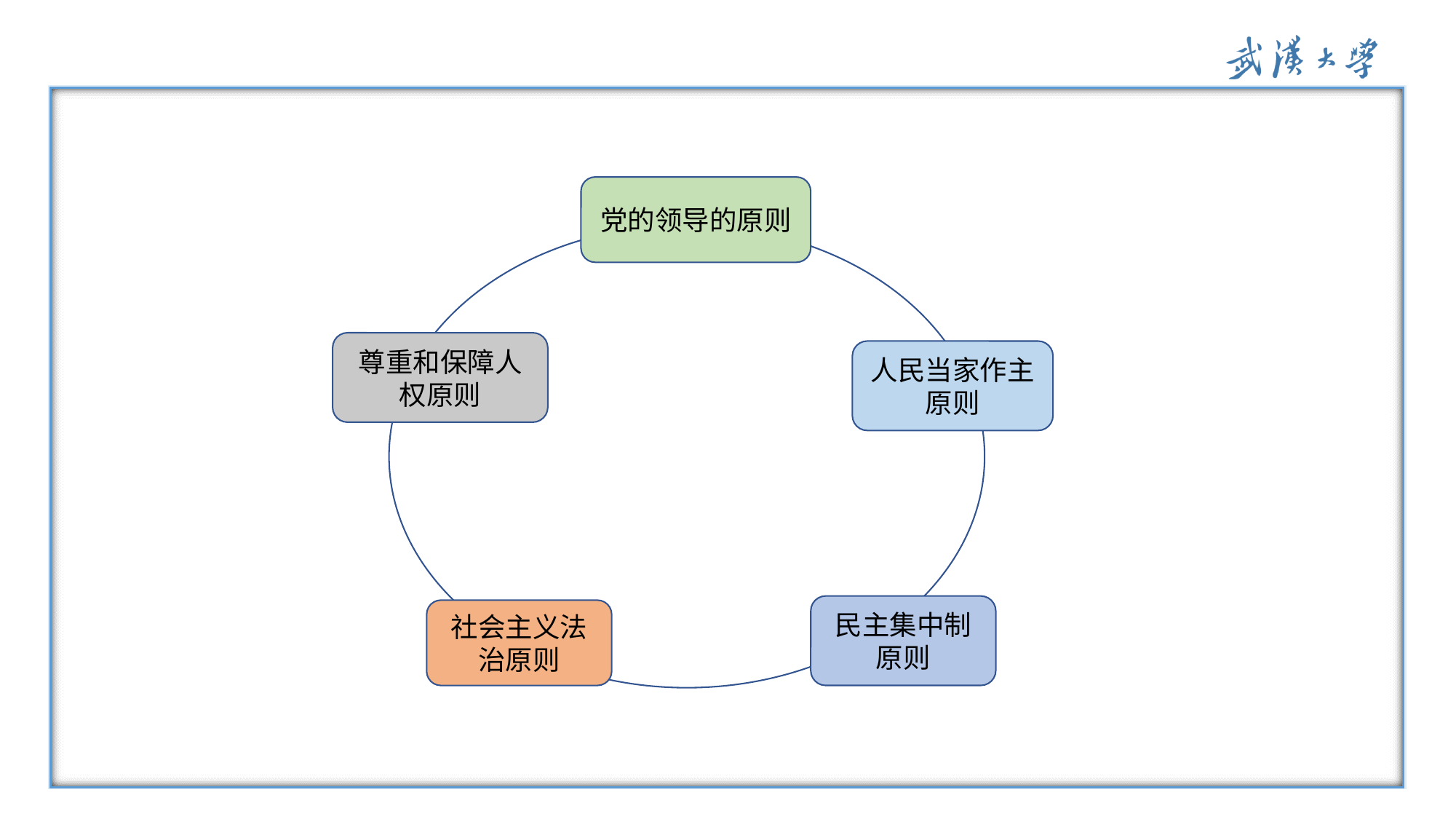

党的领导的原则

尊重和保障人权原则
人民当家作主原则
民主集中制原则
社会主义法治原则